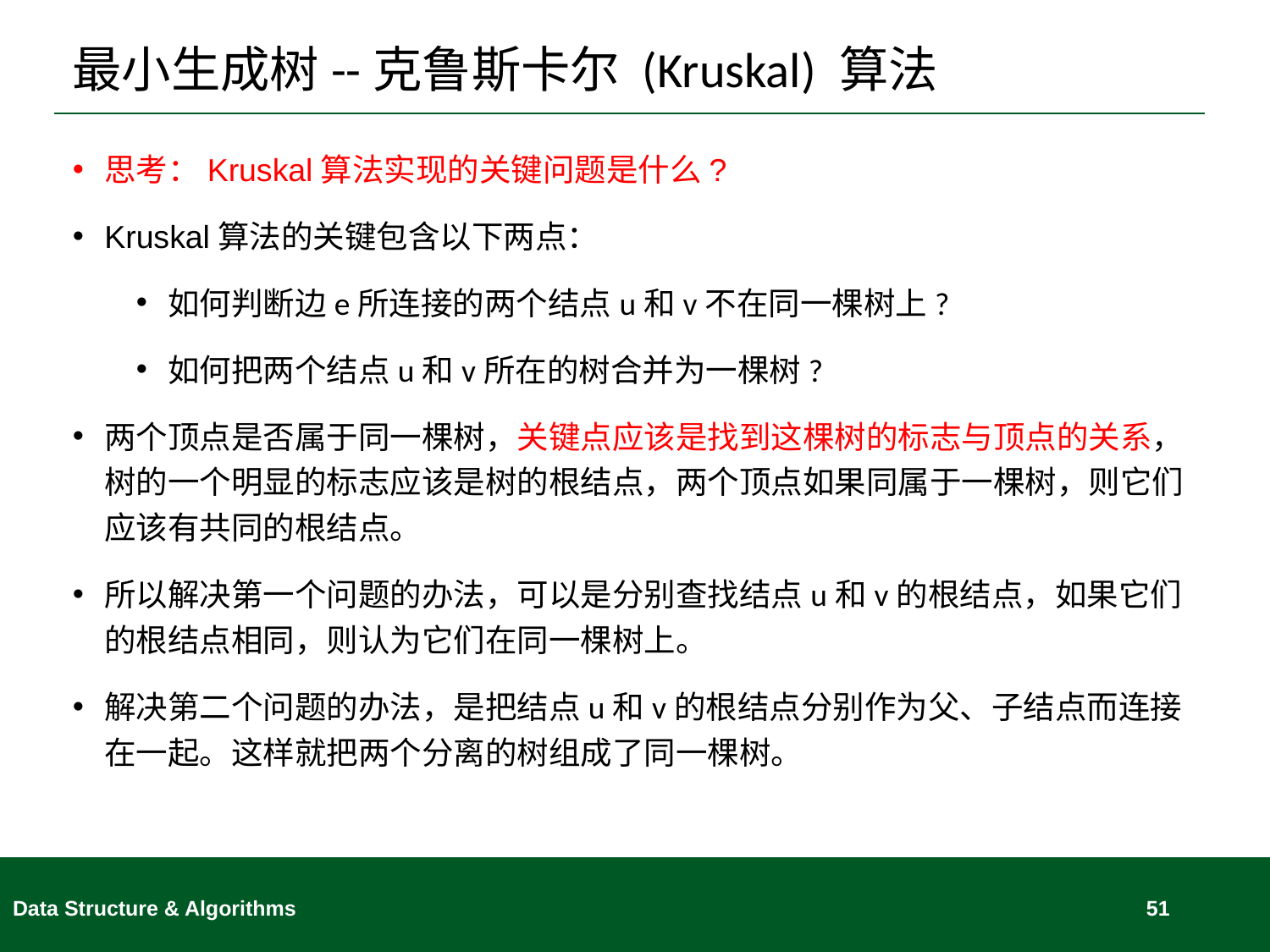

# 最小生成树--克鲁斯卡尔 (Kruskal) 算法
思考：Kruskal算法实现的关键问题是什么?
Kruskal算法的关键包含以下两点：
如何判断边e所连接的两个结点u和v不在同一棵树上?
如何把两个结点u和v所在的树合并为一棵树?
两个顶点是否属于同一棵树，关键点应该是找到这棵树的标志与顶点的关系，树的一个明显的标志应该是树的根结点，两个顶点如果同属于一棵树，则它们应该有共同的根结点。
所以解决第一个问题的办法，可以是分别查找结点u和v的根结点，如果它们的根结点相同，则认为它们在同一棵树上。
解决第二个问题的办法，是把结点u和v的根结点分别作为父、子结点而连接在一起。这样就把两个分离的树组成了同一棵树。

Data Structure & Algorithms
51